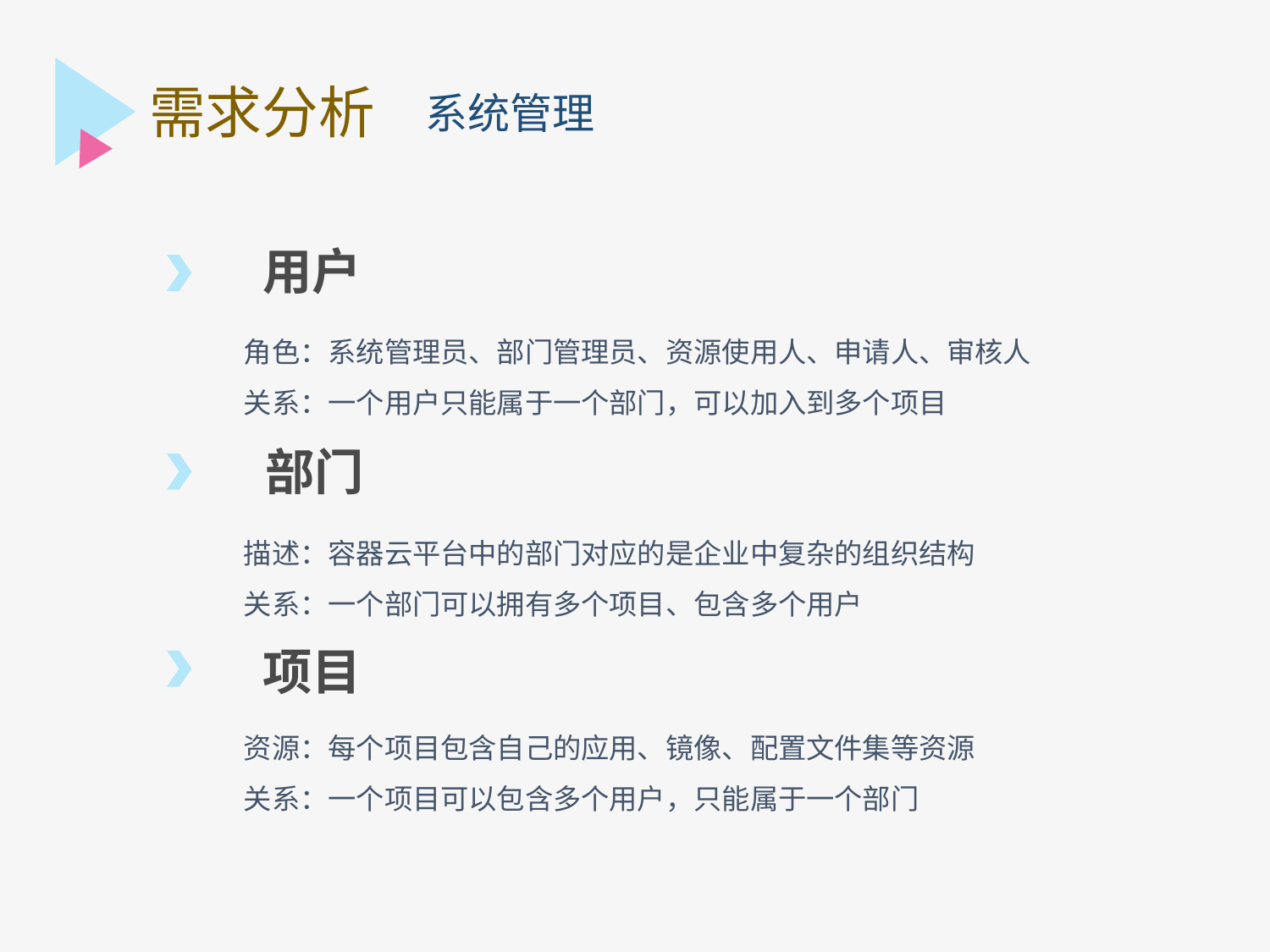

需求分析
系统管理
用户

角色：系统管理员、部门管理员、资源使用人、申请人、审核人
关系：一个用户只能属于一个部门，可以加入到多个项目
 部门

描述：容器云平台中的部门对应的是企业中复杂的组织结构
关系：一个部门可以拥有多个项目、包含多个用户
项目

资源：每个项目包含自己的应用、镜像、配置文件集等资源
关系：一个项目可以包含多个用户，只能属于一个部门